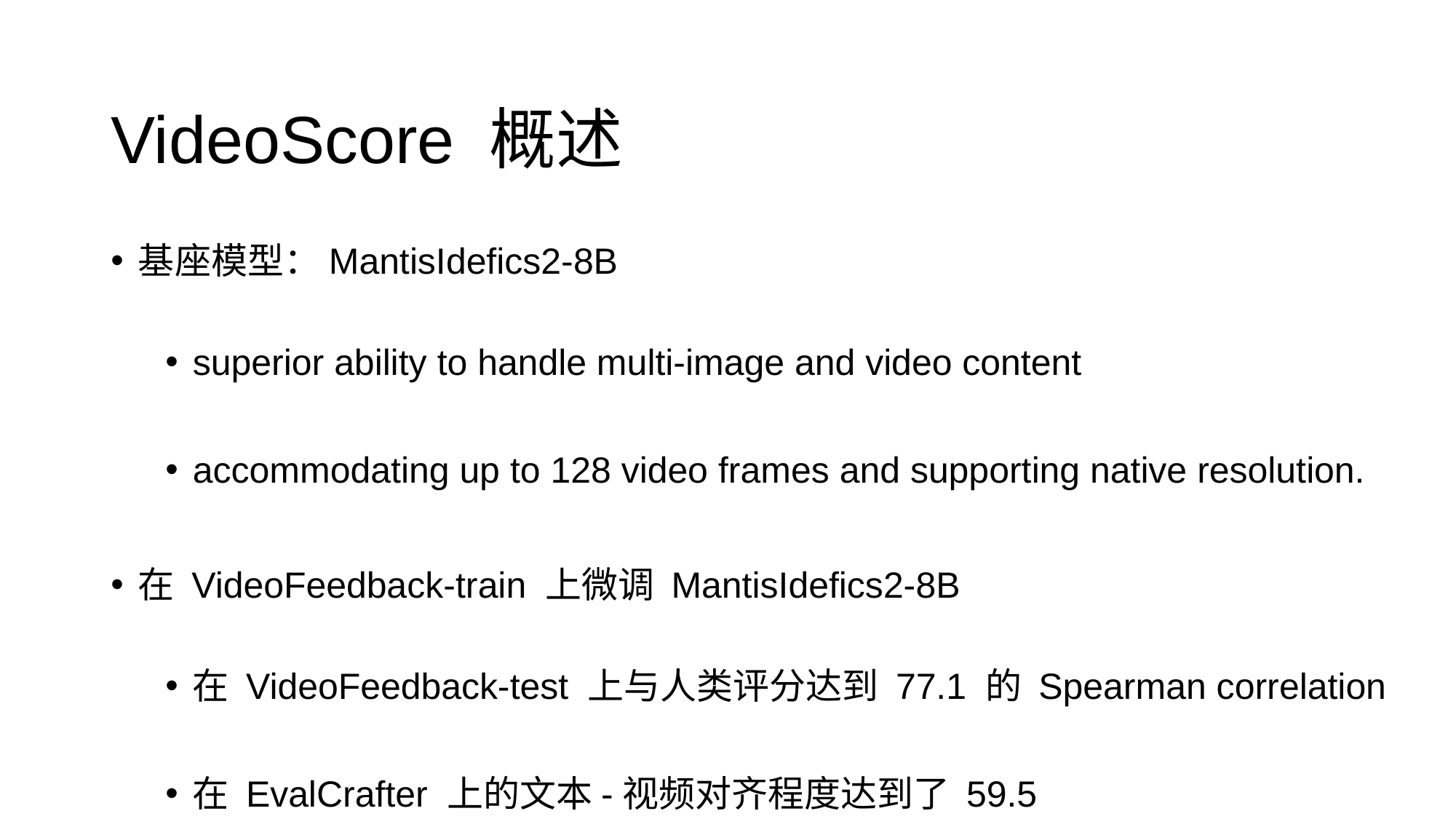

# VideoScore 概述
基座模型：MantisIdefics2-8B

superior ability to handle multi-image and video content

accommodating up to 128 video frames and supporting native resolution.

在 VideoFeedback-train 上微调 MantisIdefics2-8B

在 VideoFeedback-test 上与人类评分达到 77.1 的 Spearman correlation

在 EvalCrafter 上的文本-视频对齐程度达到了 59.5